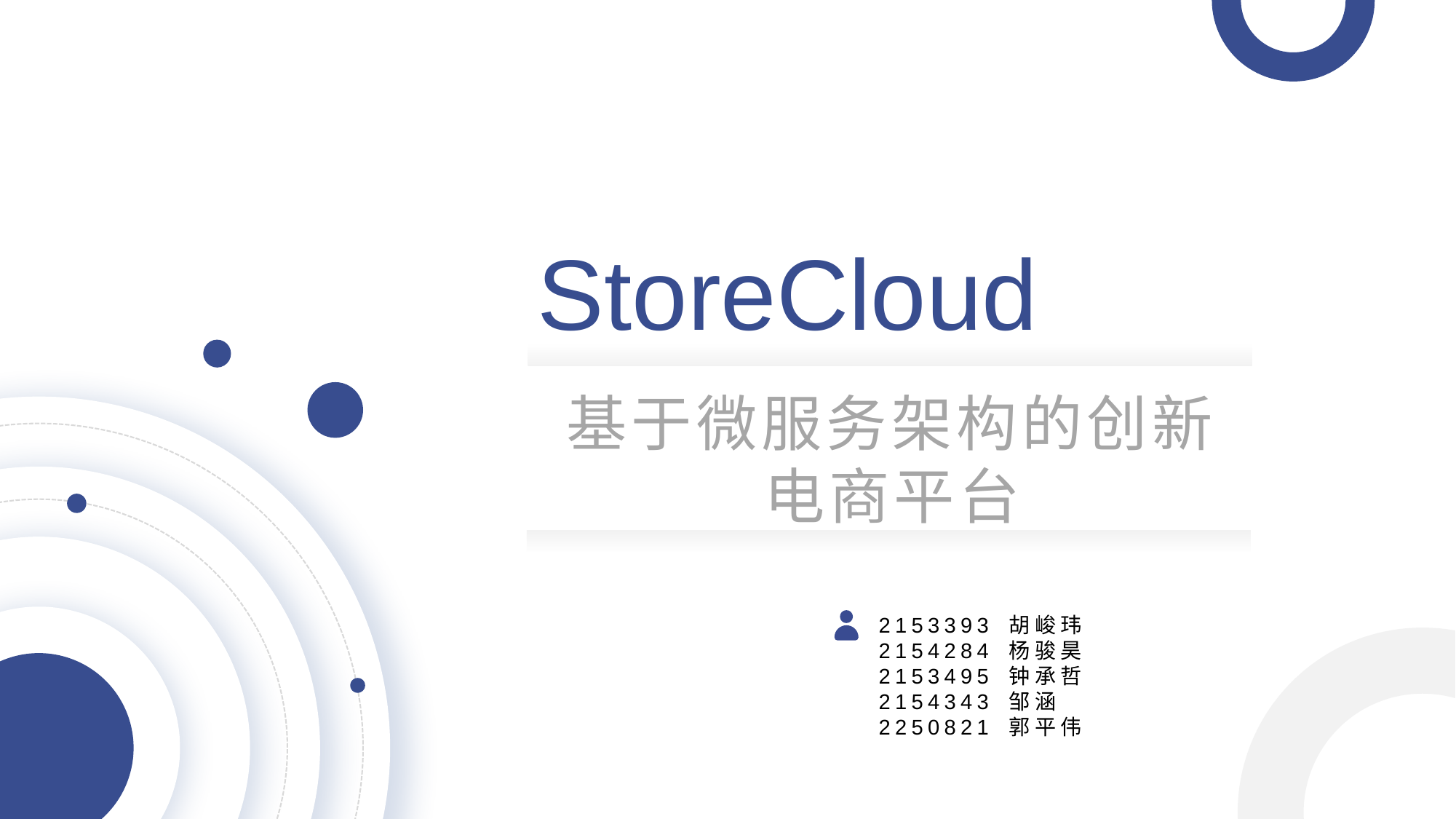

StoreCloud

基于微服务架构的创新电商平台

2153393 胡峻玮
2154284 杨骏昊
2153495 钟承哲
2154343 邹涵
2250821 郭平伟